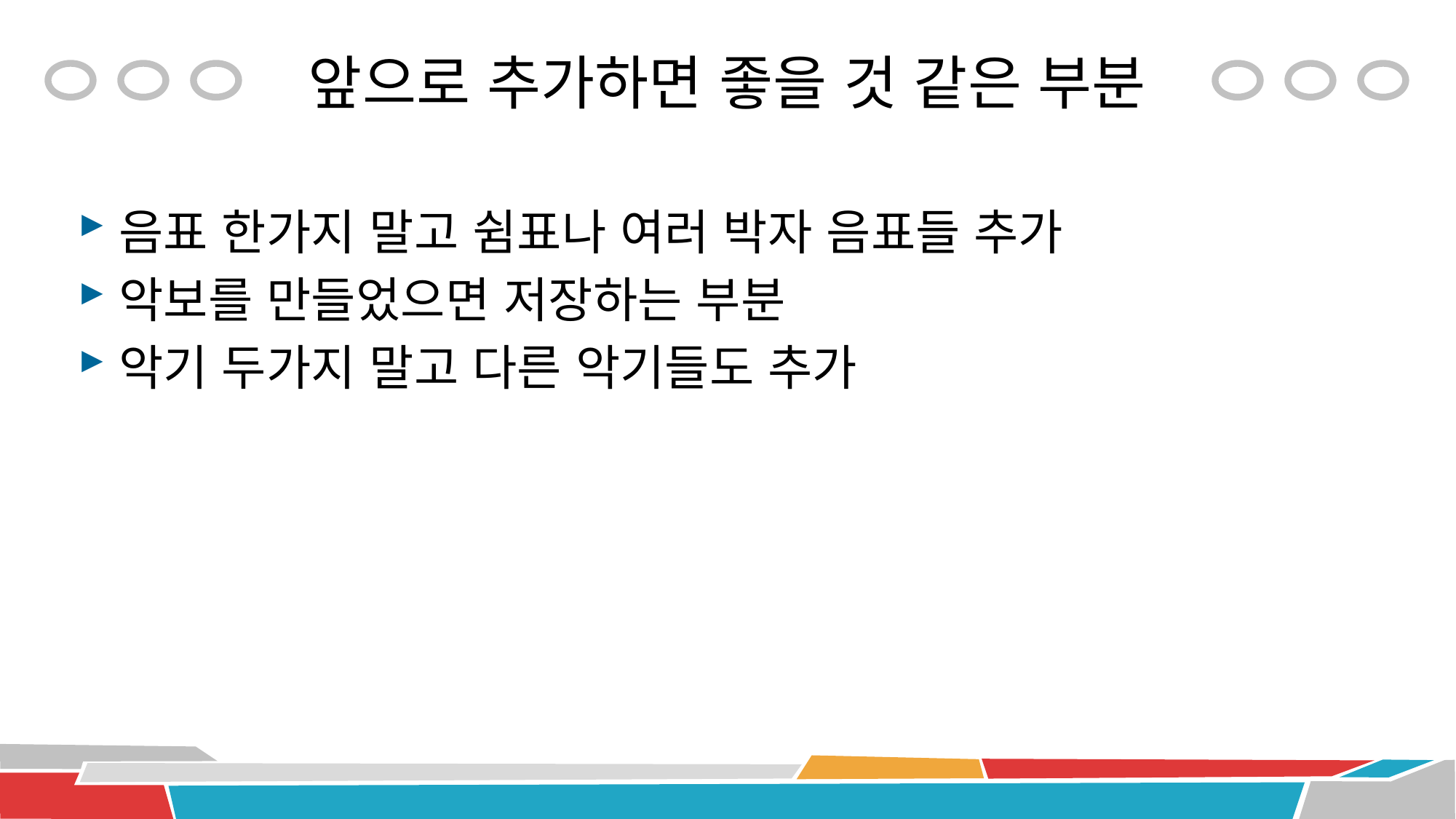

# 앞으로 추가하면 좋을 것 같은 부분
음표 한가지 말고 쉼표나 여러 박자 음표들 추가
악보를 만들었으면 저장하는 부분
악기 두가지 말고 다른 악기들도 추가